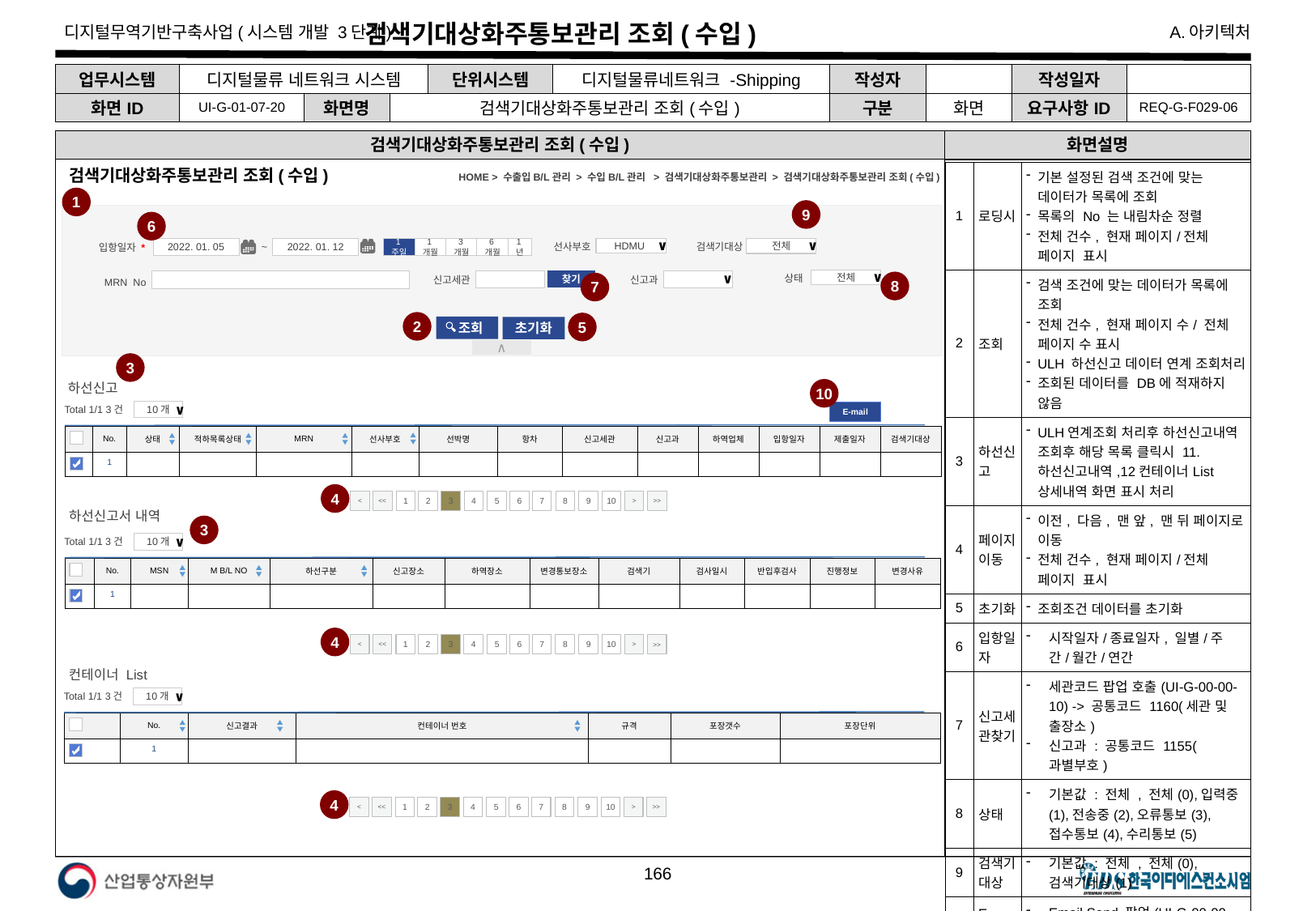

# 검색기대상화주통보관리 조회(수입)
| 업무시스템 | 디지털물류 네트워크 시스템 |  |  | 단위시스템 | 디지털물류네트워크 -Shipping | 작성자 |  | 작성일자 |  |
| --- | --- | --- | --- | --- | --- | --- | --- | --- | --- |
| 화면ID | UI-G-01-07-20 | 화면명 | 검색기대상화주통보관리 조회(수입) |  |  | 구분 | 화면 | 요구사항ID | REQ-G-F029-06 |
검색기대상화주통보관리 조회(수입)
화면설명

HOME > 수출입B/L관리 > 수입B/L관리  > 검색기대상화주통보관리 > 검색기대상화주통보관리 조회(수입)

| 1 | 로딩시 | 기본 설정된 검색 조건에 맞는 데이터가 목록에 조회 목록의 No 는 내림차순 정렬 전체 건수, 현재 페이지/전체 페이지 표시 |
| --- | --- | --- |
| 2 | 조회 | 검색 조건에 맞는 데이터가 목록에 조회 전체 건수, 현재 페이지 수/ 전체 페이지 수 표시 ULH 하선신고 데이터 연계 조회처리 조회된 데이터를 DB에 적재하지 않음 |
| 3 | 하선신고 | ULH연계조회 처리후 하선신고내역 조회후 해당 목록 클릭시 11.하선신고내역,12컨테이너List 상세내역 화면 표시 처리 |
| 4 | 페이지이동 | 이전, 다음, 맨 앞, 맨 뒤 페이지로 이동 전체 건수, 현재 페이지/전체 페이지 표시 |
| 5 | 초기화 | 조회조건 데이터를 초기화 |
| 6 | 입항일자 | 시작일자/종료일자, 일별/주간/월간/연간 |
| 7 | 신고세관찾기 | 세관코드 팝업 호출(UI-G-00-00-10) -> 공통코드 1160(세관 및 출장소) 신고과 : 공통코드 1155(과별부호) |
| 8 | 상태 | 기본값 : 전체 , 전체(0),입력중(1),전송중(2),오류통보(3),접수통보(4),수리통보(5) |
| 9 | 검색기대상 | 기본값 : 전체 , 전체(0),검색기대상(1) |
| 10 | E-mail | Email Send 팝업(UI-G-00-00-22) 호출 |
| 부가사항 |  | - PCS > B2G > 관세청신고 > 하선신고관리(DSI\_CRUL\_103) 하선신고서관리 => "검색기"가 존재하는 경우/신고대상 : 하선구분=> 관리대상/X-Ray => 출력: "관리대상화물 목록 내역" 항목 |
|  | ※ 보안체크 SR3-1. 예외처리 : 에러 시 시스템 정보 노출차단(에러 시 오류페이지 이동 공통 적용) |  |
검색기대상화주통보관리 조회(수입)
1
9

∧
6
선사부호
입항일자 *
검색기대상
1주일
HDMU
∨
2022. 01. 05
~
2022. 01. 12

1년
1개월
6개월
전체
∨
3개월
상태
신고세관
신고과
전체
∨

찾기
8
MRN  No
7
∨
2
5
 조회

초기화
3
하선신고
10
Total 1/1 3건
10개
∨
E-mail
▲
▼
|  | No. | 상태 | 적하목록상태 | MRN | 선사부호 | 선박명 | 항차 | 신고세관 | 신고과 | 하역업체 | 입항일자 | 제출일자 | 검색기대상 |
| --- | --- | --- | --- | --- | --- | --- | --- | --- | --- | --- | --- | --- | --- |
|  | 1 |  |  |  |  |  |  |  |  |  |  |  |  |

4
<
<<
1
2
3
4
5
6
7
8
9
10
>
>>
하선신고서 내역
3
Total 1/1 3건
10개
∨
▲
▼
|  | No. | MSN | M B/L NO | 하선구분 | 신고장소 | 하역장소 | 변경통보장소 | 검색기 | 검사일시 | 반입후검사 | 진행정보 | 변경사유 |
| --- | --- | --- | --- | --- | --- | --- | --- | --- | --- | --- | --- | --- |
|  | 1 |  |  |  |  |  |  |  |  |  |  |  |

4
<
<<
1
2
3
4
5
6
7
8
9
10
>
>>
컨테이너 List
Total 1/1 3건
10개
∨
▲
▼
|  | No. | 신고결과 | 컨테이너 번호 | 규격 | 포장갯수 | 포장단위 |
| --- | --- | --- | --- | --- | --- | --- |
|  | 1 |  |  |  |  |  |

4
<
<<
1
2
3
4
5
6
7
8
9
10
>
>>